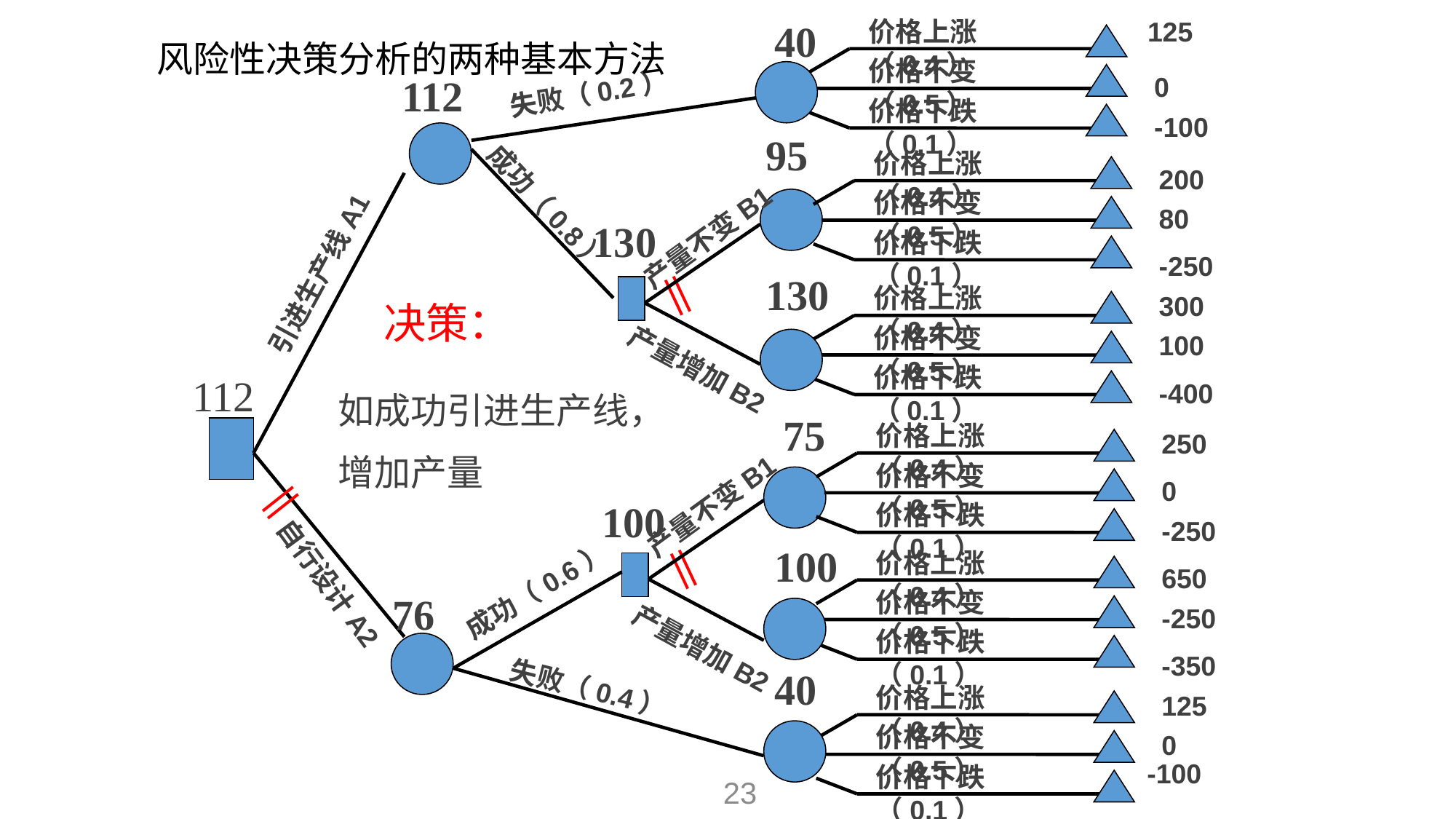

价格上涨（0.4）
125

价格不变（0.5）

0
失败（0.2）

价格下跌（0.1）

-100

成功（0.8）

40
95
130
75
100
40
风险性决策分析的两种基本方法
112
价格上涨（0.4）

200

价格不变（0.5）

80
产量不变B1

价格下跌（0.1）

-250

价格上涨（0.4）

300

价格不变（0.5）
100

产量增加B2

价格下跌（0.1）

-400

引进生产线A1

自行设计A2
130
||
决策：
112
如成功引进生产线，
增加产量
价格上涨（0.4）
250

价格不变（0.5）

0
产量不变B1

价格下跌（0.1）

-250

价格上涨（0.4）

650
成功（0.6）

价格不变（0.5）

-250

价格下跌（0.1）

产量增加B2

-350

失败（0.4）
价格上涨（0.4）
125

价格不变（0.5）

0

-100

价格下跌（0.1）

||
100
||
76